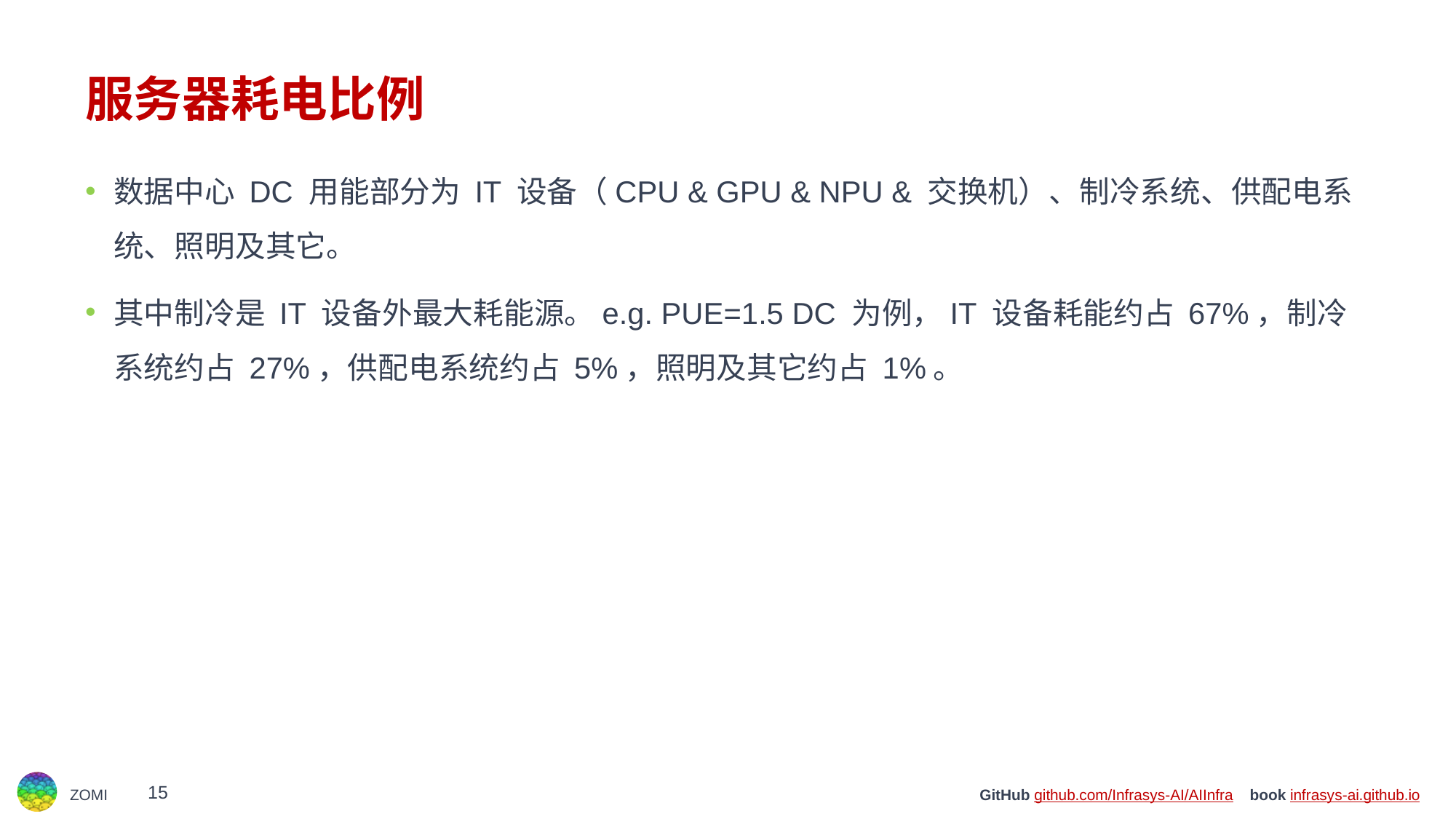

# 服务器耗电比例
数据中心 DC 用能部分为 IT 设备（CPU & GPU & NPU & 交换机）、制冷系统、供配电系统、照明及其它。
其中制冷是 IT 设备外最大耗能源。e.g. PUE=1.5 DC 为例，IT 设备耗能约占 67%，制冷系统约占 27%，供配电系统约占 5%，照明及其它约占 1%。